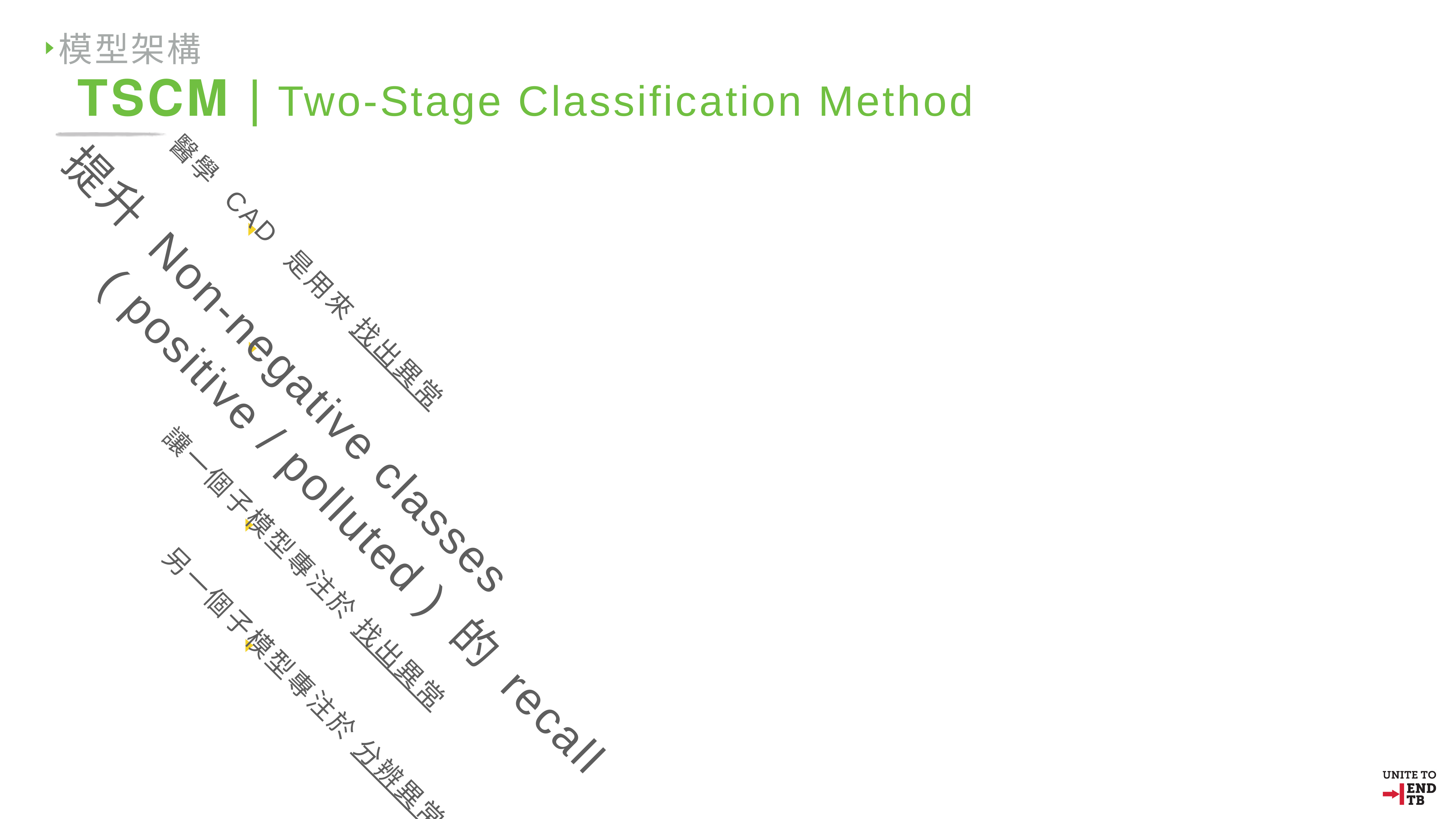

74
模型架構
TSCM | Two-Stage Classification Method

醫學 CAD 是用來 找出異常

提升 Non-negative classes
 ( positive / polluted ) 的 recall

讓一個子模型專注於 找出異常

另一個子模型專注於 分辨異常